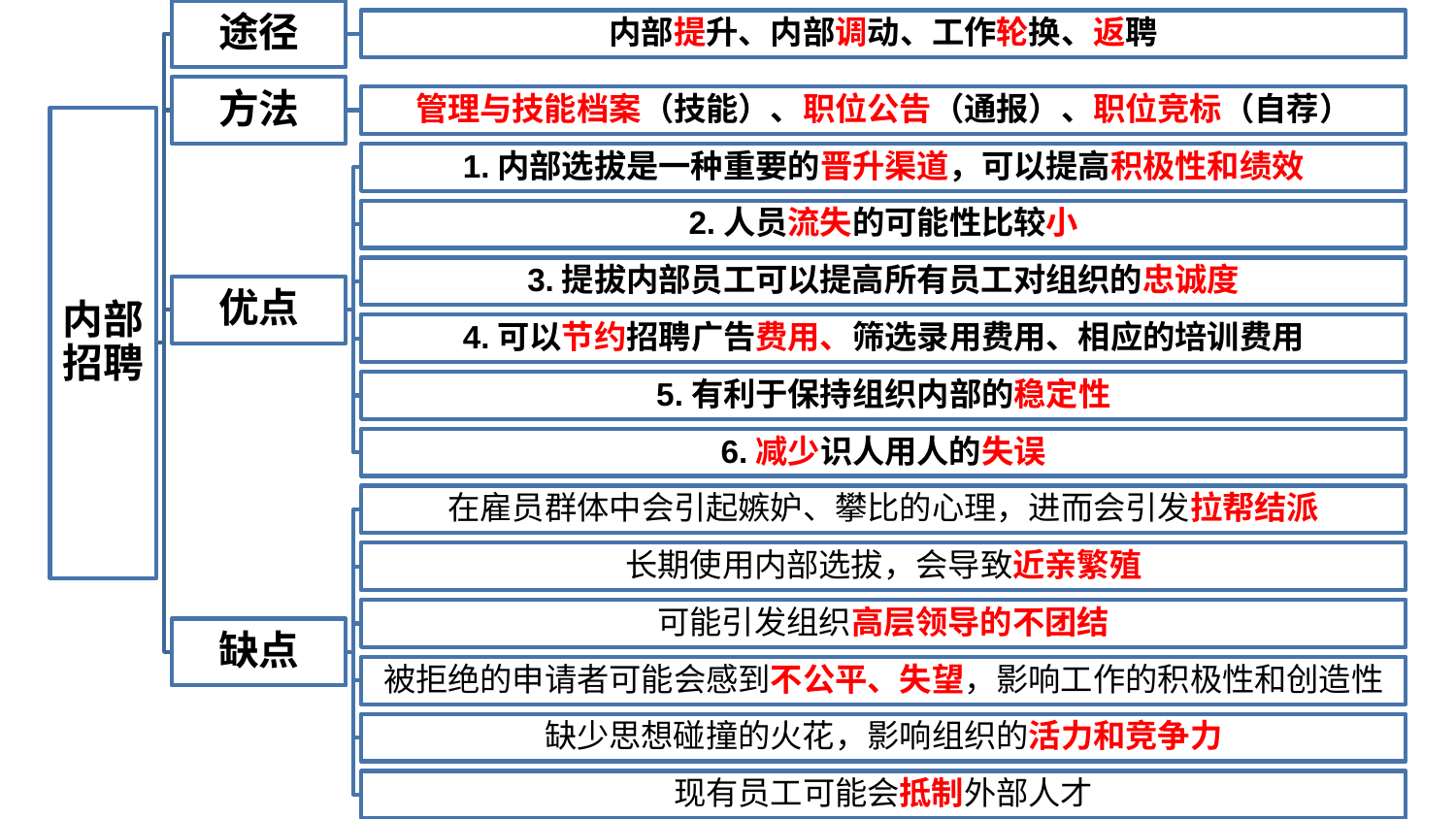

内部招聘
途径
内部提升、内部调动、工作轮换、返聘
方法
管理与技能档案（技能）、职位公告（通报）、职位竞标（自荐）
优点
1.内部选拔是一种重要的晋升渠道，可以提高积极性和绩效
2.人员流失的可能性比较小
3.提拔内部员工可以提高所有员工对组织的忠诚度
4.可以节约招聘广告费用、筛选录用费用、相应的培训费用
5.有利于保持组织内部的稳定性
6.减少识人用人的失误
缺点
在雇员群体中会引起嫉妒、攀比的心理，进而会引发拉帮结派
长期使用内部选拔，会导致近亲繁殖
可能引发组织高层领导的不团结
被拒绝的申请者可能会感到不公平、失望，影响工作的积极性和创造性
缺少思想碰撞的火花，影响组织的活力和竞争力
现有员工可能会抵制外部人才
多题型